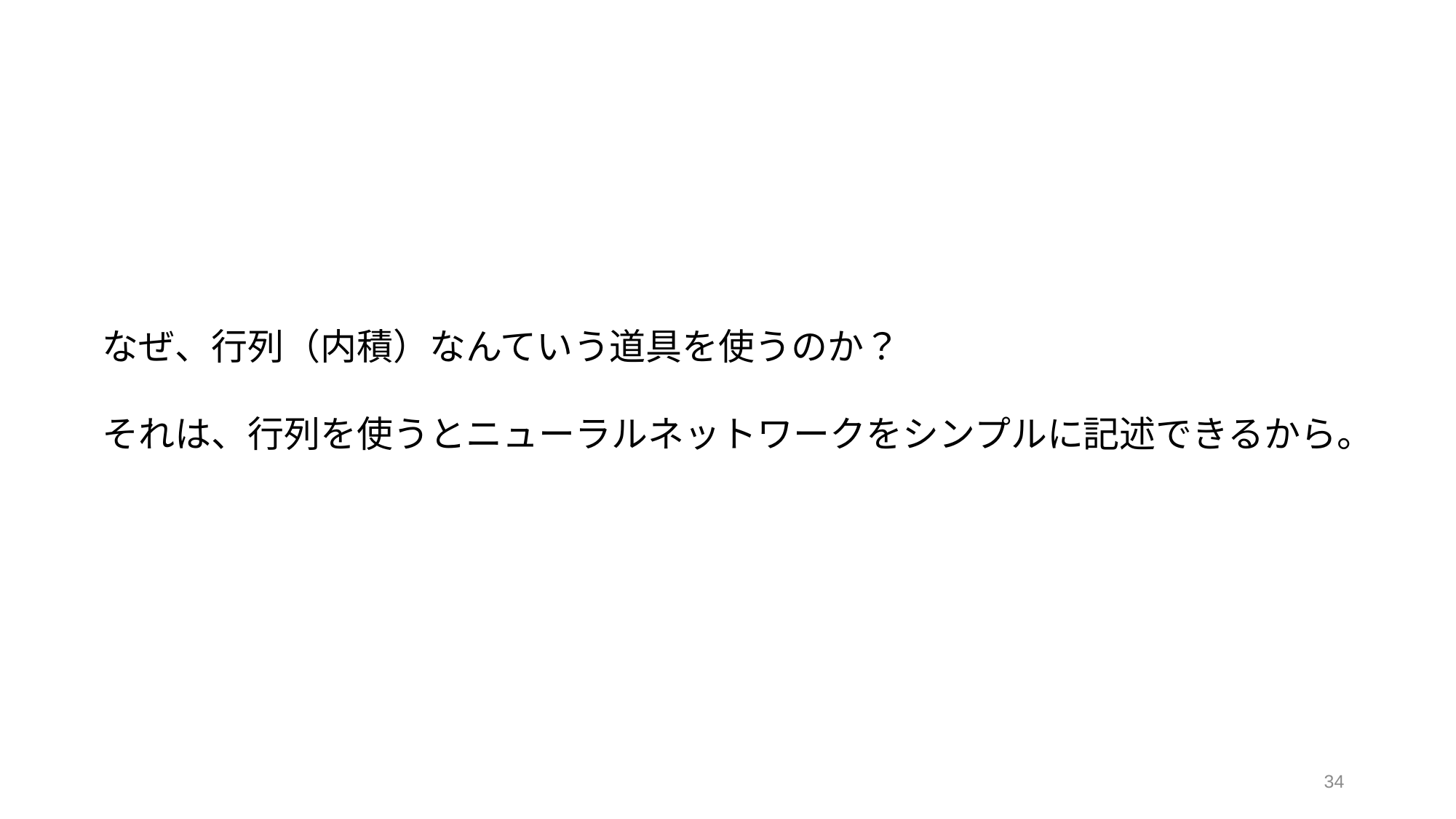

なぜ、行列（内積）なんていう道具を使うのか？

それは、行列を使うとニューラルネットワークをシンプルに記述できるから。
34